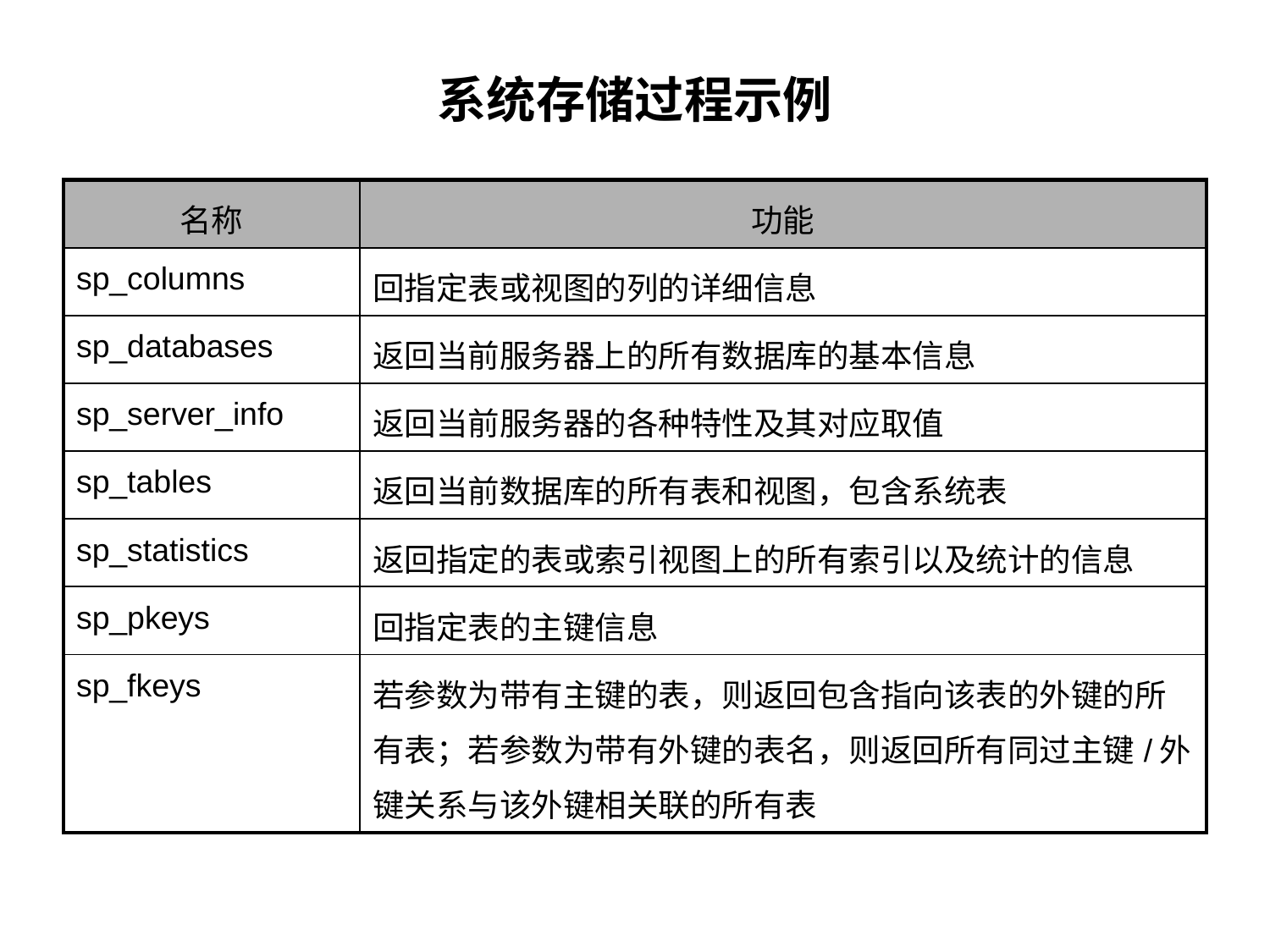

# 系统存储过程示例
| 名称 | 功能 |
| --- | --- |
| sp\_columns | 回指定表或视图的列的详细信息 |
| sp\_databases | 返回当前服务器上的所有数据库的基本信息 |
| sp\_server\_info | 返回当前服务器的各种特性及其对应取值 |
| sp\_tables | 返回当前数据库的所有表和视图，包含系统表 |
| sp\_statistics | 返回指定的表或索引视图上的所有索引以及统计的信息 |
| sp\_pkeys | 回指定表的主键信息 |
| sp\_fkeys | 若参数为带有主键的表，则返回包含指向该表的外键的所有表；若参数为带有外键的表名，则返回所有同过主键/外键关系与该外键相关联的所有表 |